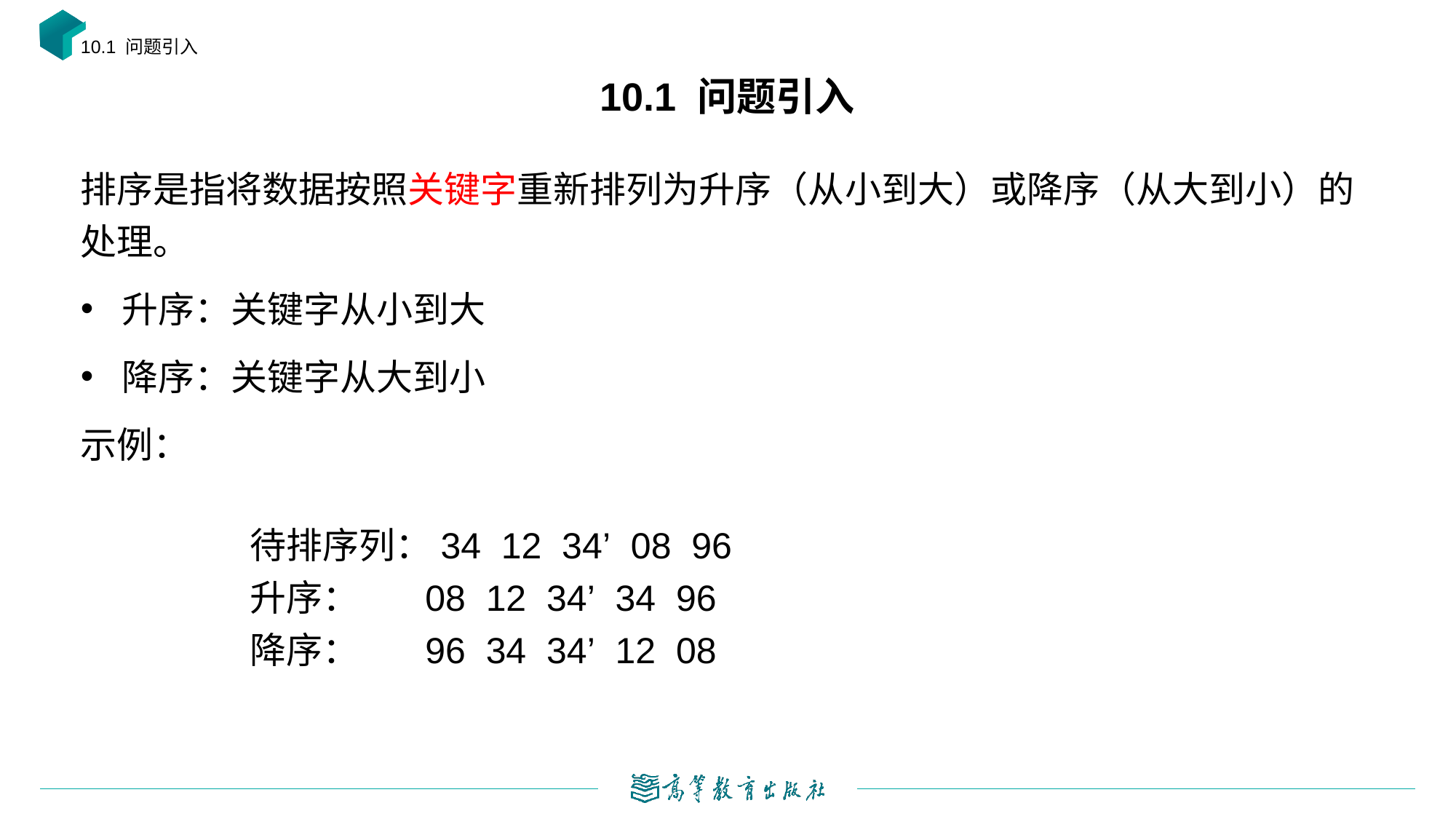

10.1 问题引入
# 10.1 问题引入
排序是指将数据按照关键字重新排列为升序（从小到大）或降序（从大到小）的处理。
升序：关键字从小到大
降序：关键字从大到小
示例：

待排序列：34  12  34’  08  96
升序：       08  12  34’  34  96
降序：       96  34  34’  12  08